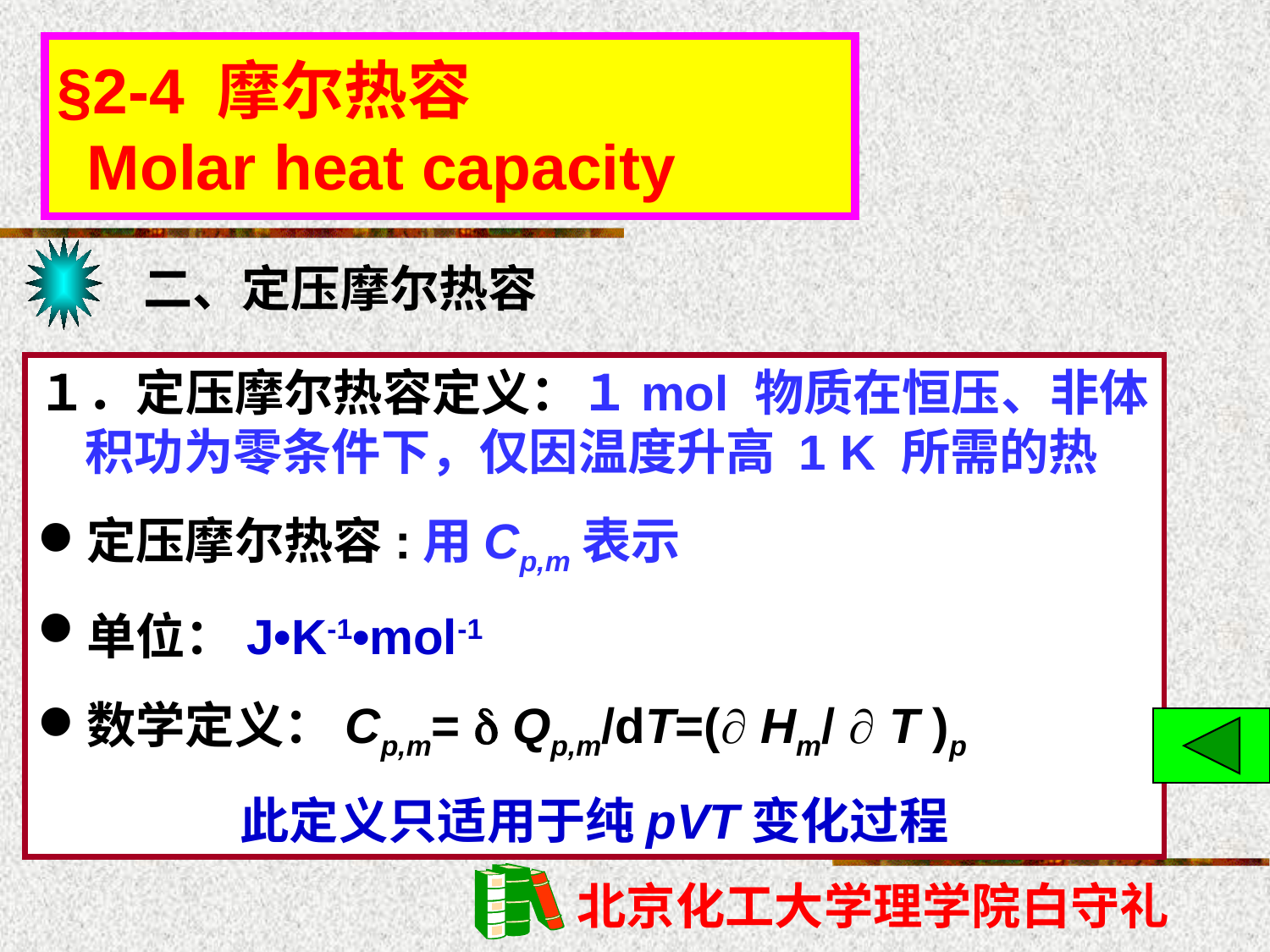

§2-4 摩尔热容
 Molar heat capacity

二、定压摩尔热容
１．定压摩尔热容定义：１mol 物质在恒压、非体积功为零条件下，仅因温度升高 1 K 所需的热
定压摩尔热容:用Cp,m表示
单位：J•K-1•mol-1
数学定义：Cp,m= δ Qp,m/dT=(∂ Hm/ ∂ T )p
此定义只适用于纯pVT变化过程